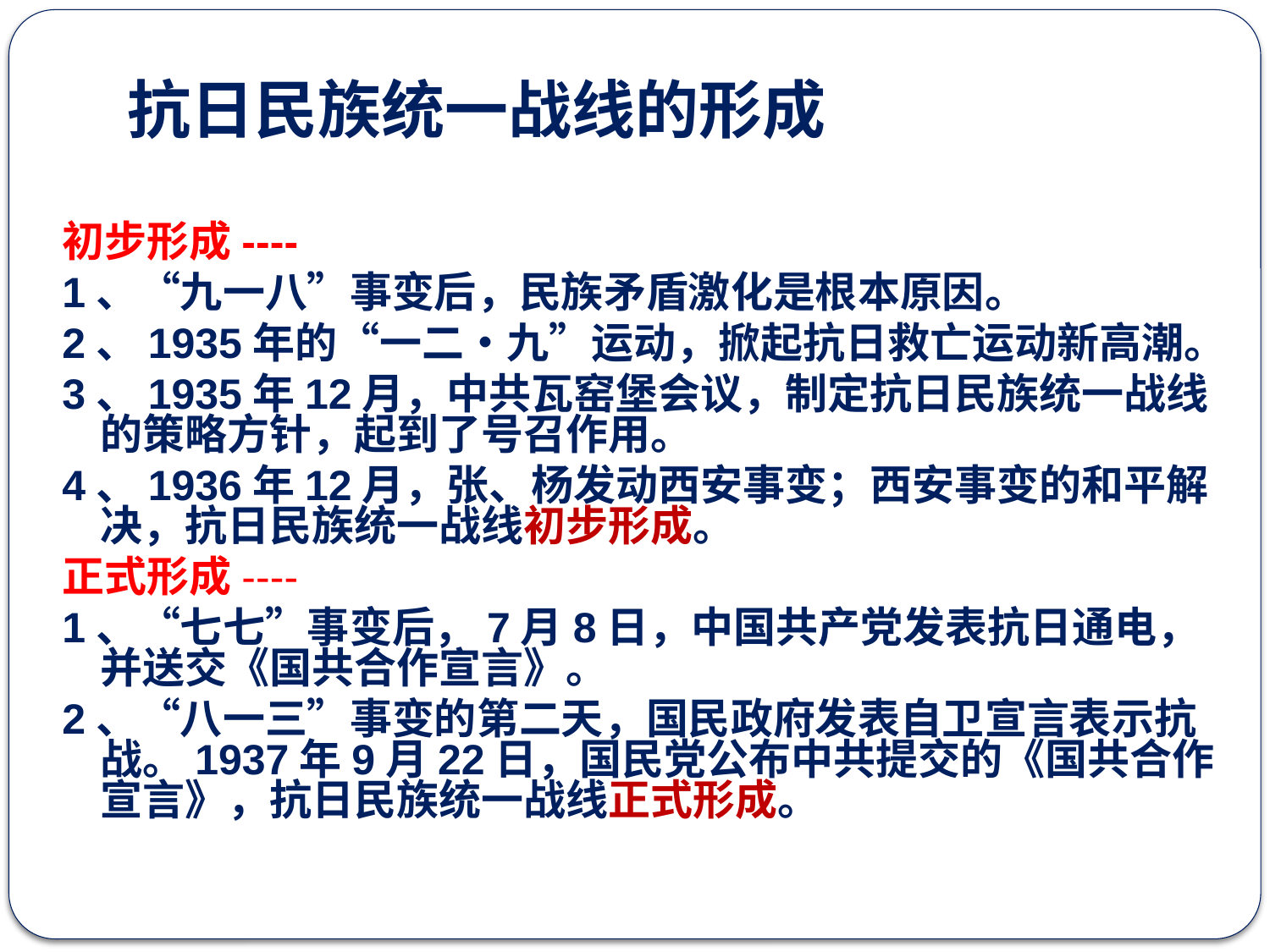

# 抗日民族统一战线的形成
初步形成----
1、“九一八”事变后，民族矛盾激化是根本原因。
2、1935年的“一二•九”运动，掀起抗日救亡运动新高潮。
3、1935年12月，中共瓦窑堡会议，制定抗日民族统一战线的策略方针，起到了号召作用。
4、1936年12月，张、杨发动西安事变；西安事变的和平解决，抗日民族统一战线初步形成。
正式形成----
1、“七七”事变后，7月8日，中国共产党发表抗日通电，并送交《国共合作宣言》。
2、“八一三”事变的第二天，国民政府发表自卫宣言表示抗战。1937年9月22日，国民党公布中共提交的《国共合作宣言》，抗日民族统一战线正式形成。